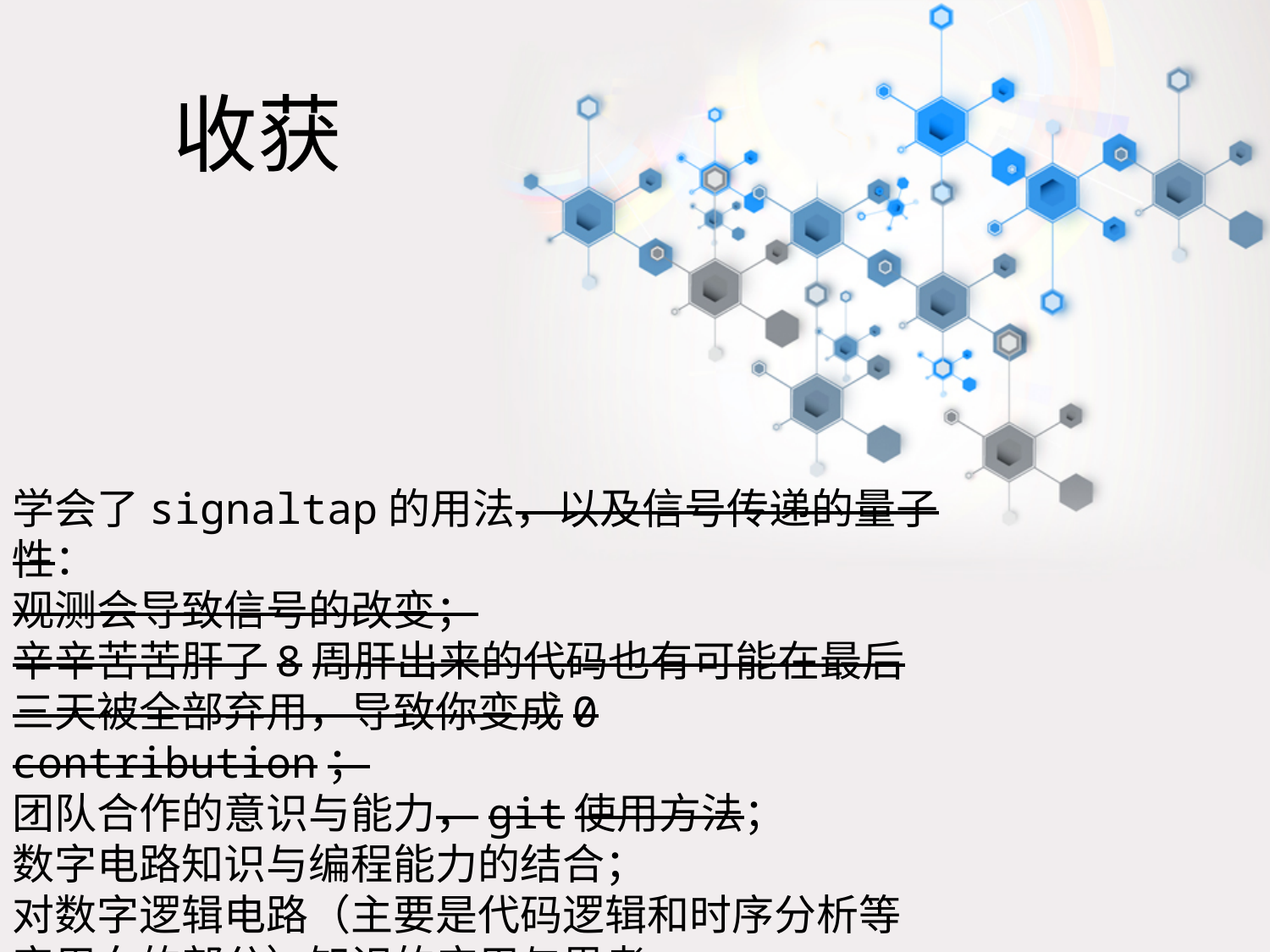

收获
学会了signaltap的用法，以及信号传递的量子性：
观测会导致信号的改变；
辛辛苦苦肝了8周肝出来的代码也有可能在最后三天被全部弃用，导致你变成0 contribution；
团队合作的意识与能力，git使用方法；
数字电路知识与编程能力的结合；
对数字逻辑电路（主要是代码逻辑和时序分析等实用向的部分）知识的应用与思考；
……